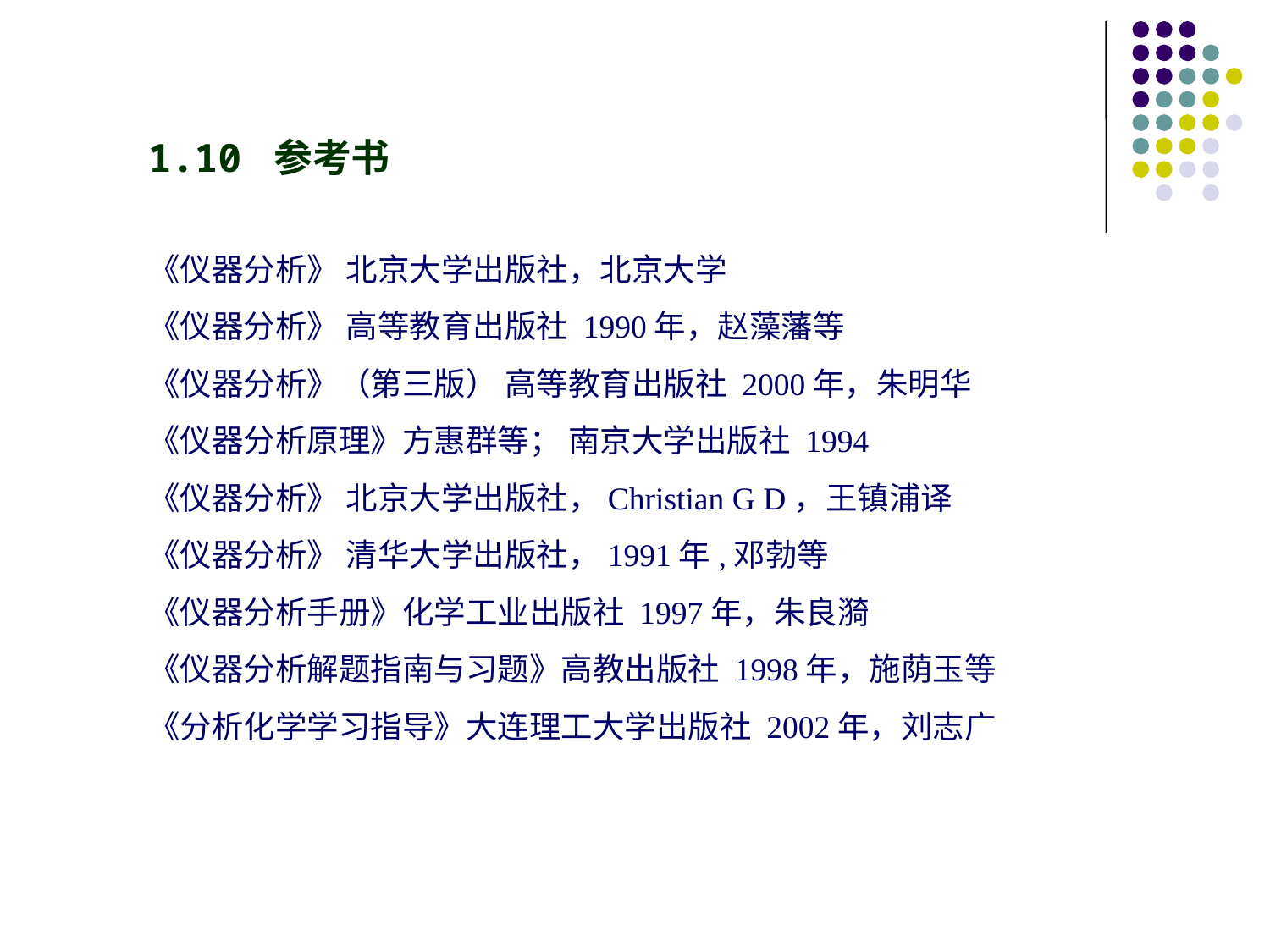

1.10 参考书
《仪器分析》 北京大学出版社，北京大学
《仪器分析》 高等教育出版社 1990年，赵藻藩等
《仪器分析》（第三版） 高等教育出版社 2000年，朱明华
《仪器分析原理》方惠群等； 南京大学出版社 1994
《仪器分析》 北京大学出版社，Christian G D，王镇浦译
《仪器分析》 清华大学出版社，1991年,邓勃等
《仪器分析手册》化学工业出版社 1997年，朱良漪
《仪器分析解题指南与习题》高教出版社 1998年，施荫玉等
《分析化学学习指导》大连理工大学出版社 2002年，刘志广